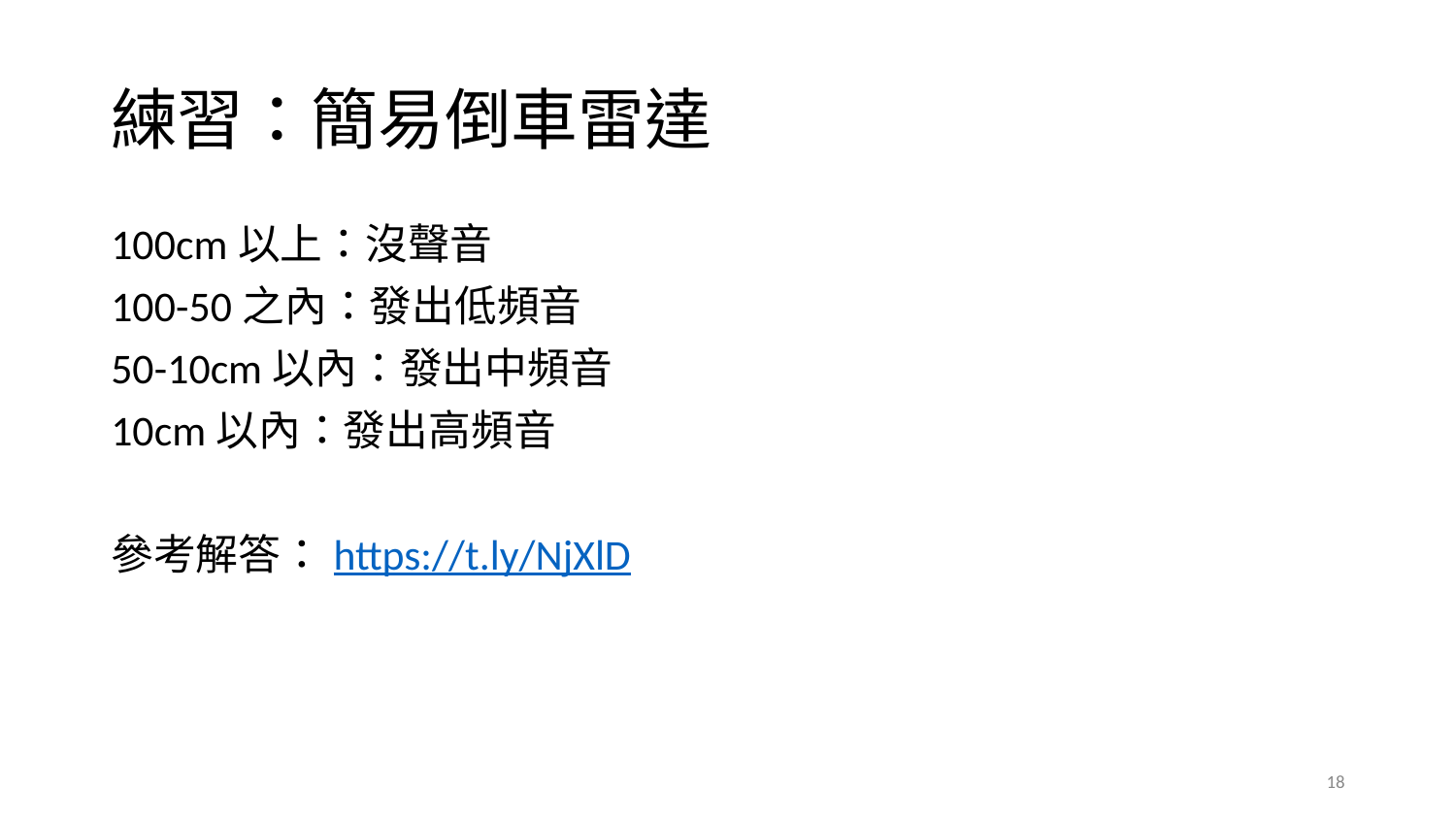

# 練習：簡易倒車雷達
100cm以上：沒聲音
100-50之內：發出低頻音
50-10cm以內：發出中頻音
10cm以內：發出高頻音

參考解答：https://t.ly/NjXlD

18